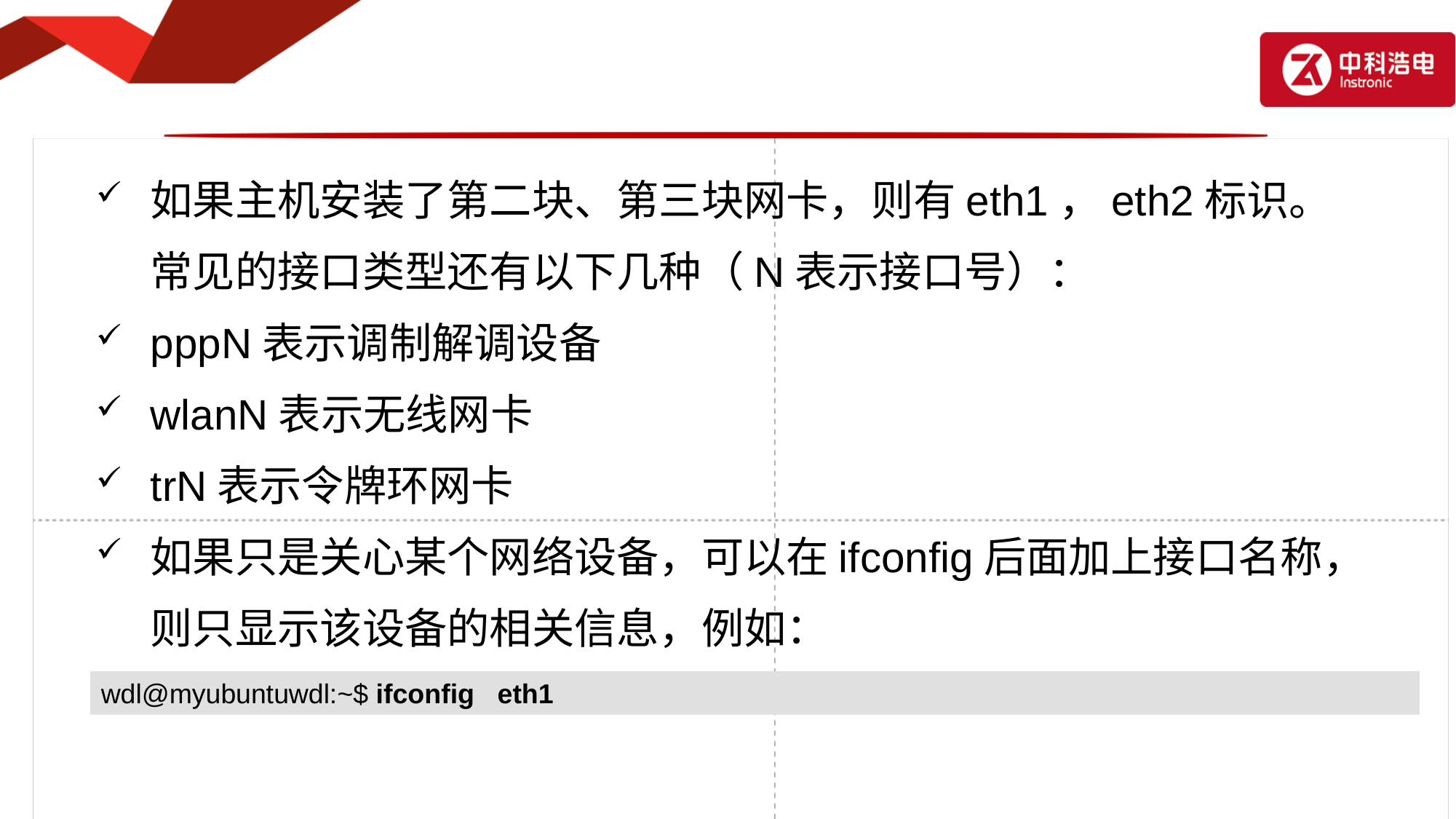

如果主机安装了第二块、第三块网卡，则有eth1，eth2标识。常见的接口类型还有以下几种（N表示接口号）：
pppN表示调制解调设备
wlanN表示无线网卡
trN表示令牌环网卡
如果只是关心某个网络设备，可以在ifconfig后面加上接口名称，则只显示该设备的相关信息，例如：
wdl@myubuntuwdl:~$ ifconfig   eth1